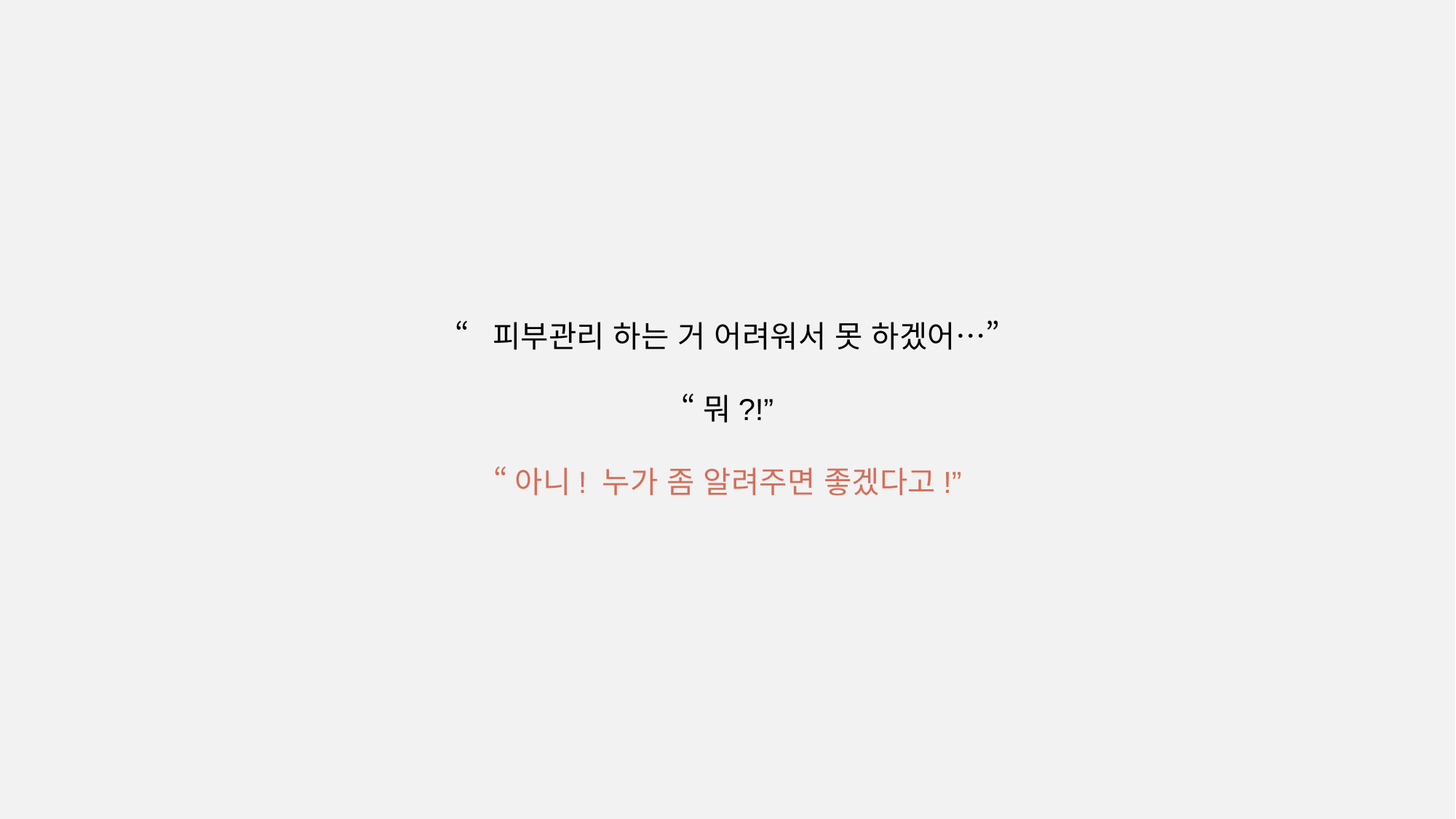

“피부관리 하는 거 어려워서 못 하겠어…”

“뭐?!”

“아니! 누가 좀 알려주면 좋겠다고!”